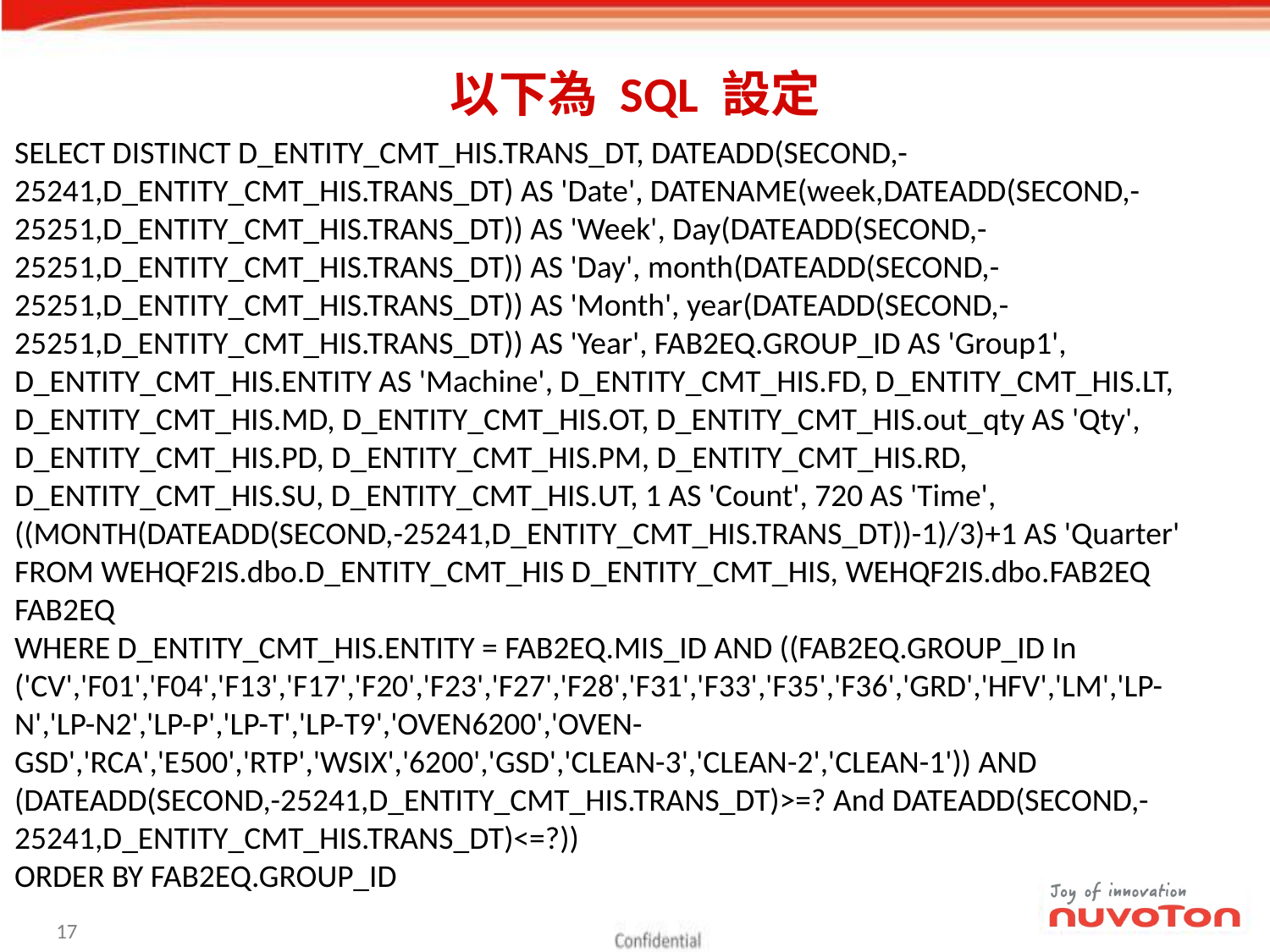

# 以下為 SQL 設定
SELECT DISTINCT D_ENTITY_CMT_HIS.TRANS_DT, DATEADD(SECOND,-25241,D_ENTITY_CMT_HIS.TRANS_DT) AS 'Date', DATENAME(week,DATEADD(SECOND,-25251,D_ENTITY_CMT_HIS.TRANS_DT)) AS 'Week', Day(DATEADD(SECOND,-25251,D_ENTITY_CMT_HIS.TRANS_DT)) AS 'Day', month(DATEADD(SECOND,-25251,D_ENTITY_CMT_HIS.TRANS_DT)) AS 'Month', year(DATEADD(SECOND,-25251,D_ENTITY_CMT_HIS.TRANS_DT)) AS 'Year', FAB2EQ.GROUP_ID AS 'Group1', D_ENTITY_CMT_HIS.ENTITY AS 'Machine', D_ENTITY_CMT_HIS.FD, D_ENTITY_CMT_HIS.LT, D_ENTITY_CMT_HIS.MD, D_ENTITY_CMT_HIS.OT, D_ENTITY_CMT_HIS.out_qty AS 'Qty', D_ENTITY_CMT_HIS.PD, D_ENTITY_CMT_HIS.PM, D_ENTITY_CMT_HIS.RD, D_ENTITY_CMT_HIS.SU, D_ENTITY_CMT_HIS.UT, 1 AS 'Count', 720 AS 'Time', ((MONTH(DATEADD(SECOND,-25241,D_ENTITY_CMT_HIS.TRANS_DT))-1)/3)+1 AS 'Quarter'
FROM WEHQF2IS.dbo.D_ENTITY_CMT_HIS D_ENTITY_CMT_HIS, WEHQF2IS.dbo.FAB2EQ FAB2EQ
WHERE D_ENTITY_CMT_HIS.ENTITY = FAB2EQ.MIS_ID AND ((FAB2EQ.GROUP_ID In ('CV','F01','F04','F13','F17','F20','F23','F27','F28','F31','F33','F35','F36','GRD','HFV','LM','LP-N','LP-N2','LP-P','LP-T','LP-T9','OVEN6200','OVEN-GSD','RCA','E500','RTP','WSIX','6200','GSD','CLEAN-3','CLEAN-2','CLEAN-1')) AND (DATEADD(SECOND,-25241,D_ENTITY_CMT_HIS.TRANS_DT)>=? And DATEADD(SECOND,-25241,D_ENTITY_CMT_HIS.TRANS_DT)<=?))
ORDER BY FAB2EQ.GROUP_ID
17